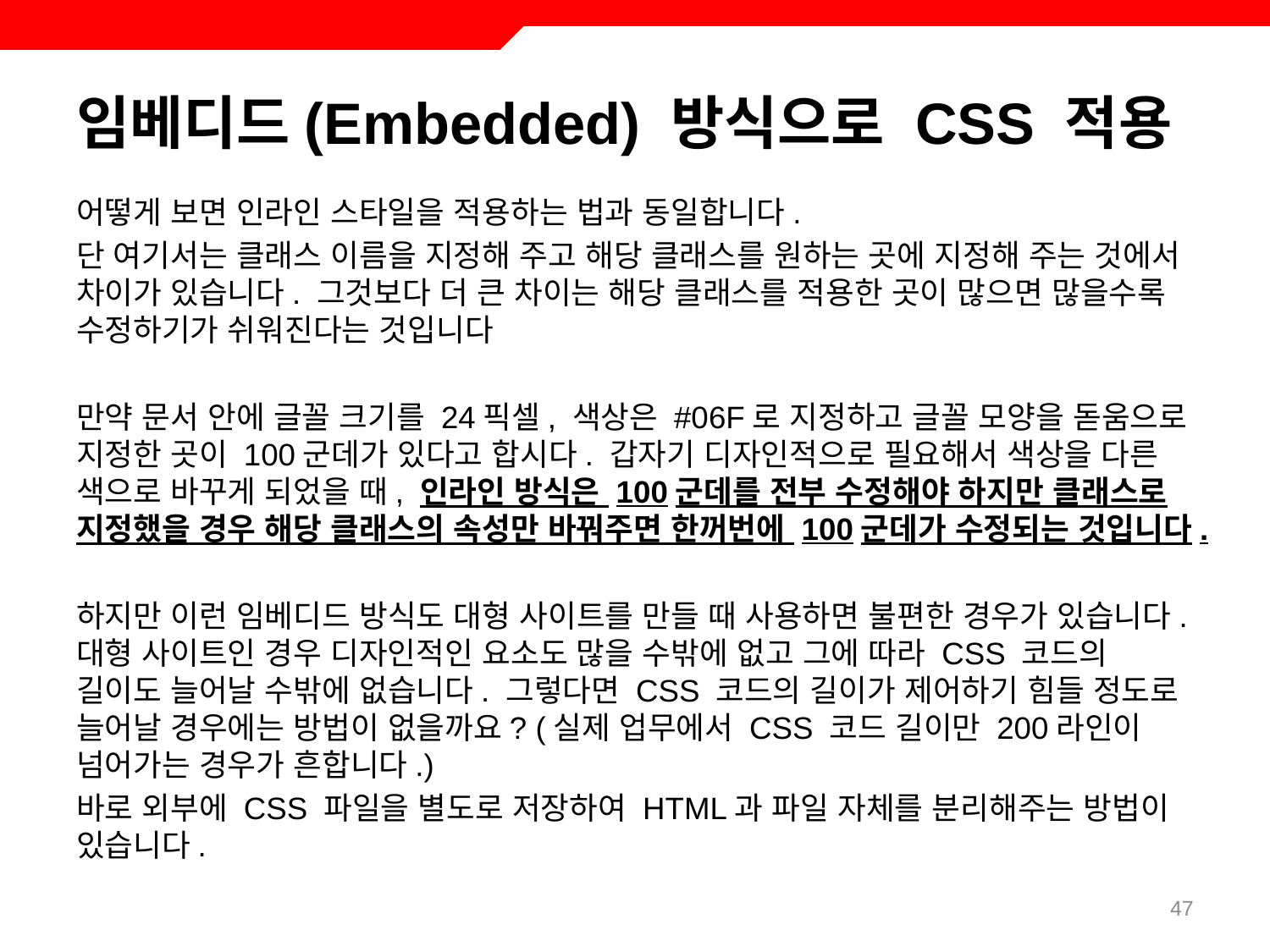

# 임베디드(Embedded) 방식으로 CSS 적용
어떻게 보면 인라인 스타일을 적용하는 법과 동일합니다.
단 여기서는 클래스 이름을 지정해 주고 해당 클래스를 원하는 곳에 지정해 주는 것에서 차이가 있습니다. 그것보다 더 큰 차이는 해당 클래스를 적용한 곳이 많으면 많을수록 수정하기가 쉬워진다는 것입니다

만약 문서 안에 글꼴 크기를 24픽셀, 색상은 #06F로 지정하고 글꼴 모양을 돋움으로 지정한 곳이 100군데가 있다고 합시다. 갑자기 디자인적으로 필요해서 색상을 다른 색으로 바꾸게 되었을 때, 인라인 방식은 100군데를 전부 수정해야 하지만 클래스로 지정했을 경우 해당 클래스의 속성만 바꿔주면 한꺼번에 100군데가 수정되는 것입니다.

하지만 이런 임베디드 방식도 대형 사이트를 만들 때 사용하면 불편한 경우가 있습니다. 대형 사이트인 경우 디자인적인 요소도 많을 수밖에 없고 그에 따라 CSS 코드의 길이도 늘어날 수밖에 없습니다. 그렇다면 CSS 코드의 길이가 제어하기 힘들 정도로 늘어날 경우에는 방법이 없을까요? (실제 업무에서 CSS 코드 길이만 200라인이 넘어가는 경우가 흔합니다.)
바로 외부에 CSS 파일을 별도로 저장하여 HTML과 파일 자체를 분리해주는 방법이 있습니다.

47